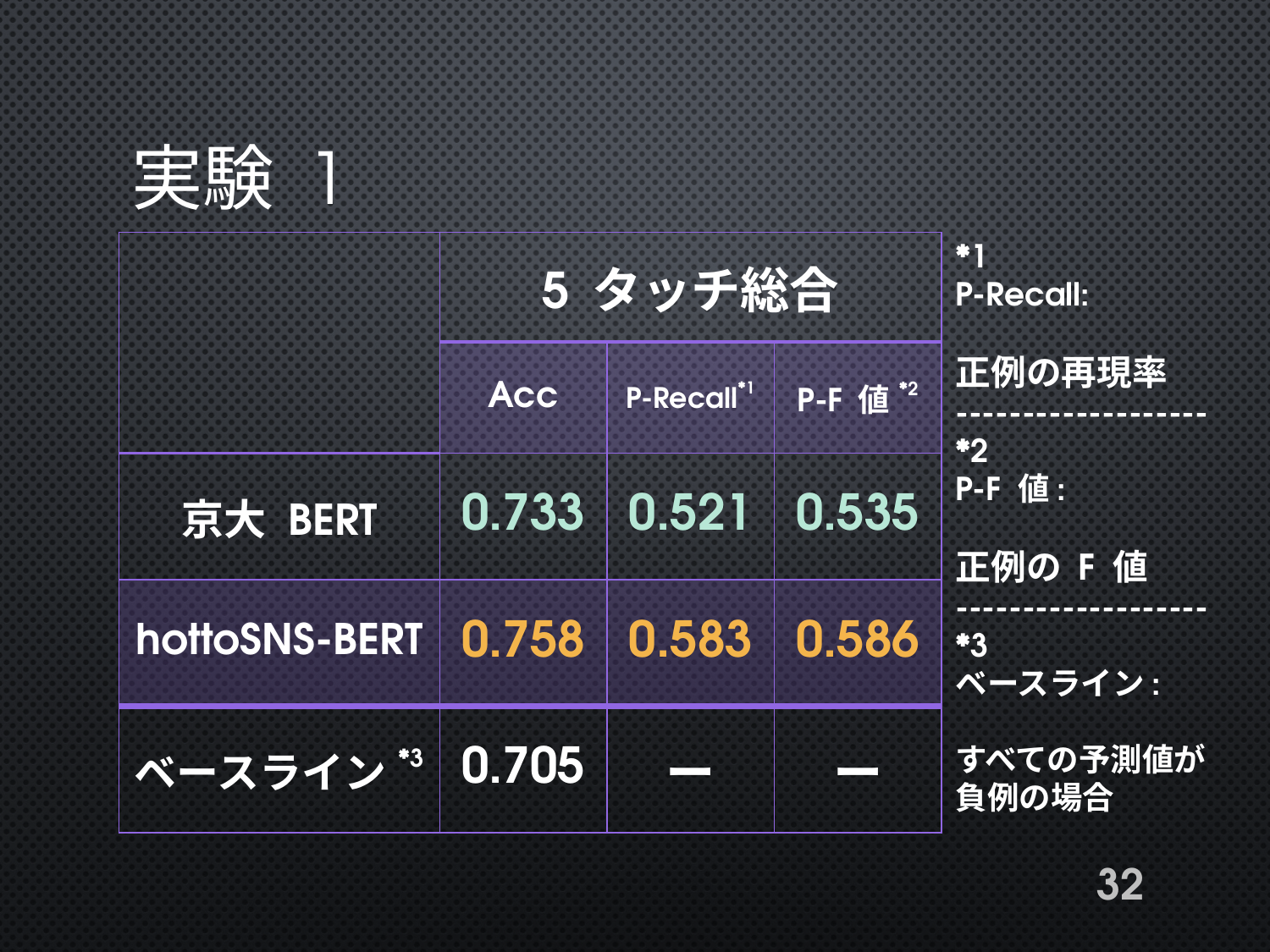

# 実験 1
*1
P-Recall:

正例の再現率
-------------------
*2
P-F 値:

正例の F 値
-------------------
*3
ベースライン:

すべての予測値が
負例の場合

|  | 5 タッチ総合 |  |  |
| --- | --- | --- | --- |
|  | Acc | P-Recall\*1 | P-F 値\*2 |
| 京大 BERT | 0.733 | 0.521 | 0.535 |
| hottoSNS-BERT | 0.758 | 0.583 | 0.586 |
| ベースライン\*3 | 0.705 | ー | ー |
32